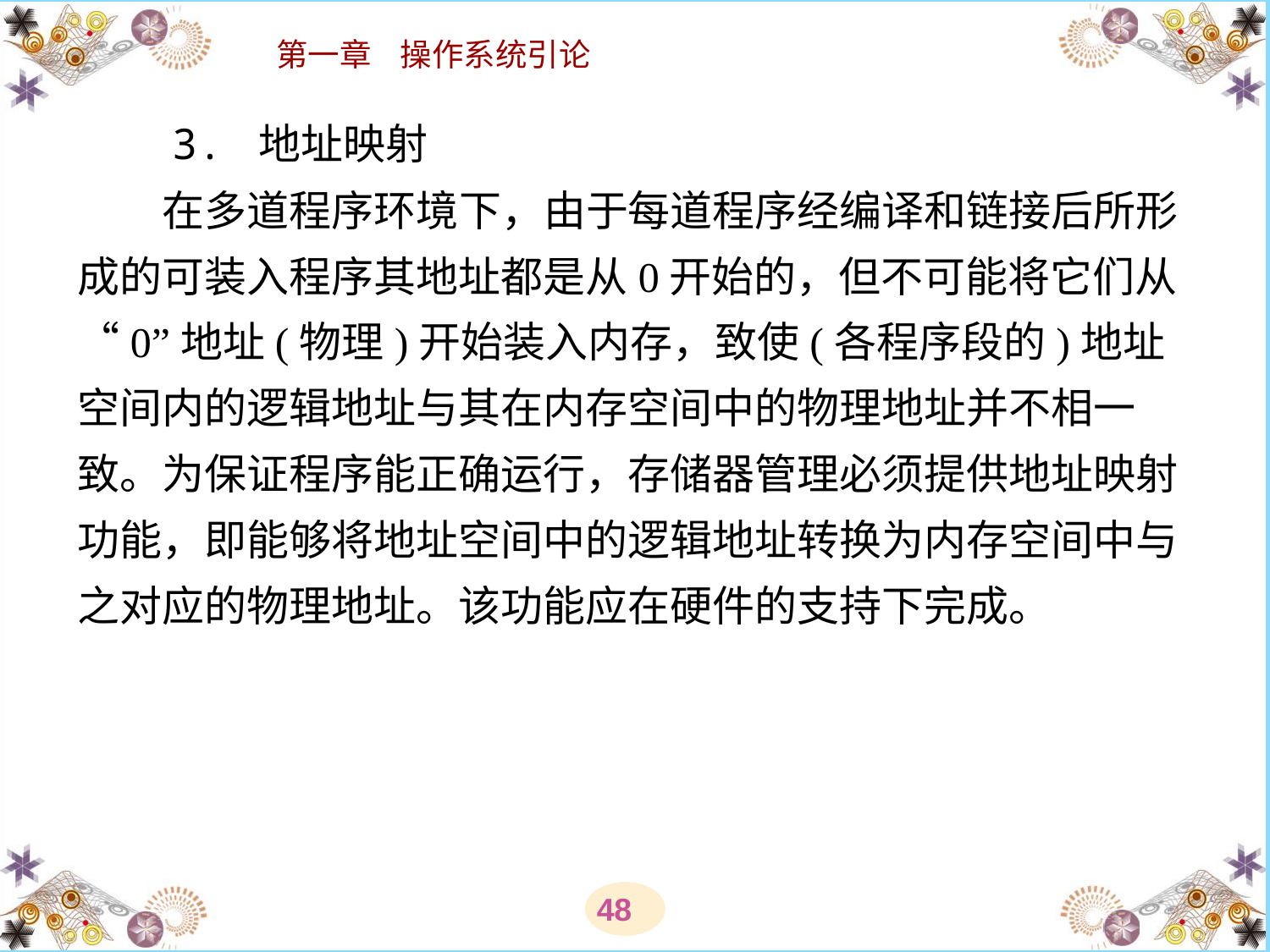

# 3. 地址映射 　　在多道程序环境下，由于每道程序经编译和链接后所形成的可装入程序其地址都是从0开始的，但不可能将它们从“0”地址(物理)开始装入内存，致使(各程序段的)地址空间内的逻辑地址与其在内存空间中的物理地址并不相一致。为保证程序能正确运行，存储器管理必须提供地址映射功能，即能够将地址空间中的逻辑地址转换为内存空间中与之对应的物理地址。该功能应在硬件的支持下完成。